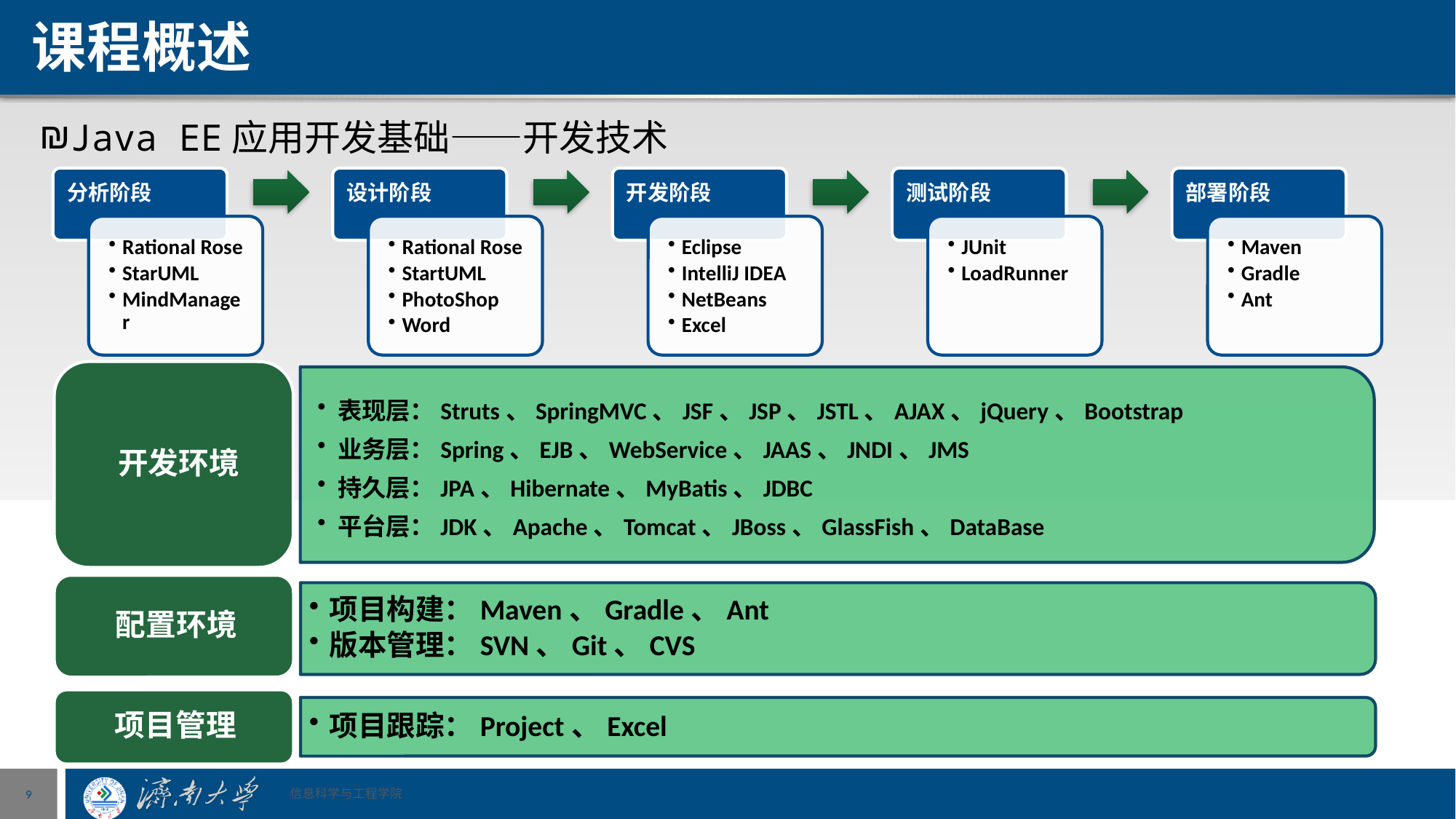

# 课程概述
Java EE应用开发基础——开发技术
分析阶段
Rational Rose
StarUML
MindManager

设计阶段
Rational Rose
StartUML
PhotoShop
Word

开发阶段
Eclipse
IntelliJ IDEA
NetBeans
Excel

测试阶段
JUnit
LoadRunner

部署阶段
Maven
Gradle
Ant
表现层：Struts、SpringMVC、JSF、JSP、JSTL、AJAX、jQuery、Bootstrap
业务层：Spring、EJB、WebService、JAAS、JNDI、JMS
持久层：JPA、Hibernate、MyBatis、JDBC
平台层：JDK、Apache、Tomcat、JBoss、GlassFish、DataBase
开发环境
项目构建：Maven、Gradle、Ant
版本管理：SVN、Git、CVS
配置环境
项目跟踪：Project、Excel
项目管理